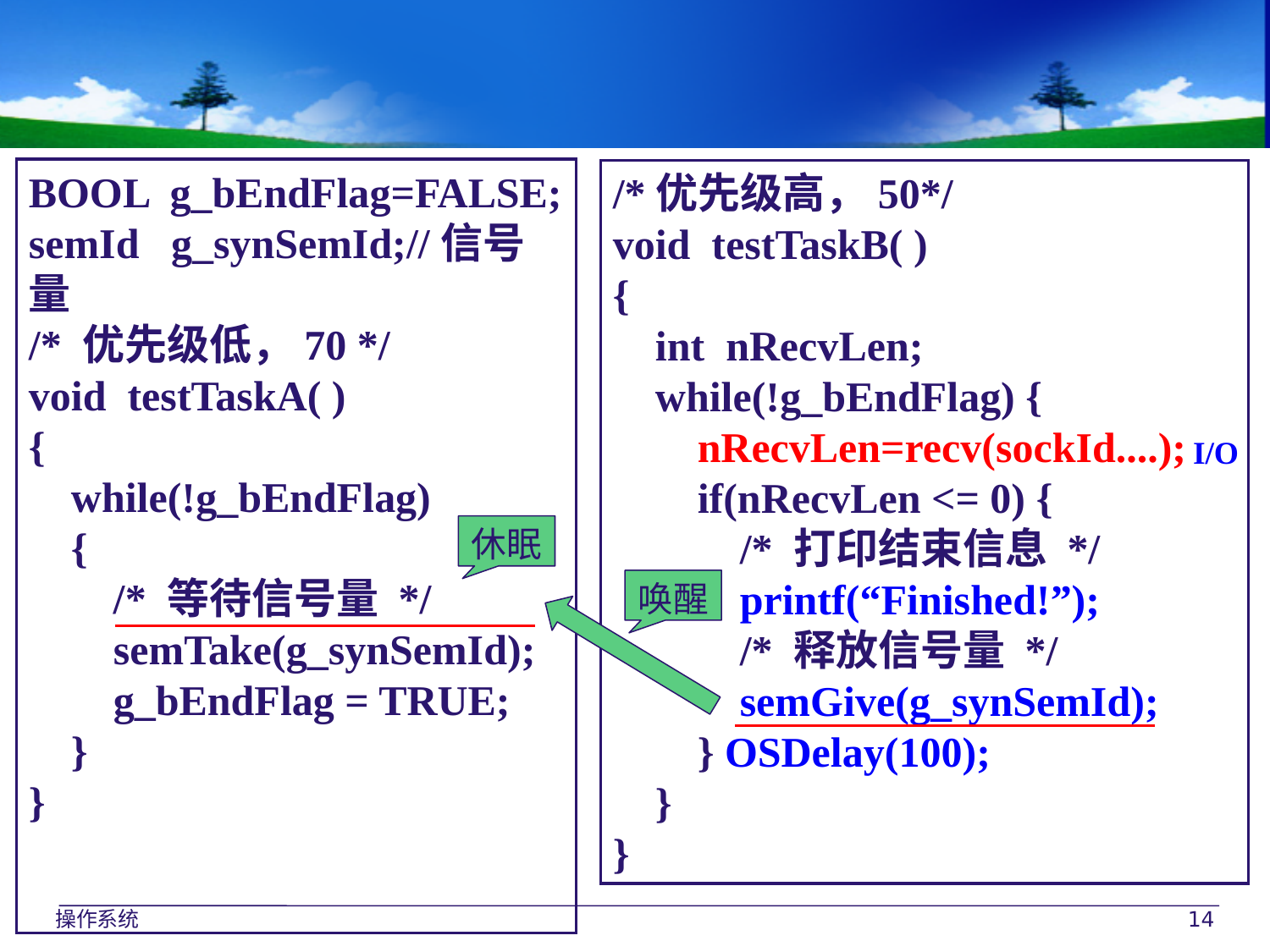

BOOL  g_bEndFlag=FALSE;
semId   g_synSemId;//信号量
/* 优先级低，70 */
void  testTaskA( )
{
    while(!g_bEndFlag)
    {
        /* 等待信号量 */
        semTake(g_synSemId);
        g_bEndFlag = TRUE;
    }
}

/*优先级高，50*/
void  testTaskB( )
{
    int  nRecvLen;
    while(!g_bEndFlag) {
        nRecvLen=recv(sockId....);
        if(nRecvLen <= 0) {
            /* 打印结束信息 */
            printf(“Finished!”);
            /* 释放信号量 */
            semGive(g_synSemId);
        } OSDelay(100);
    }
}
I/O
休眠
唤醒

操作系统
14